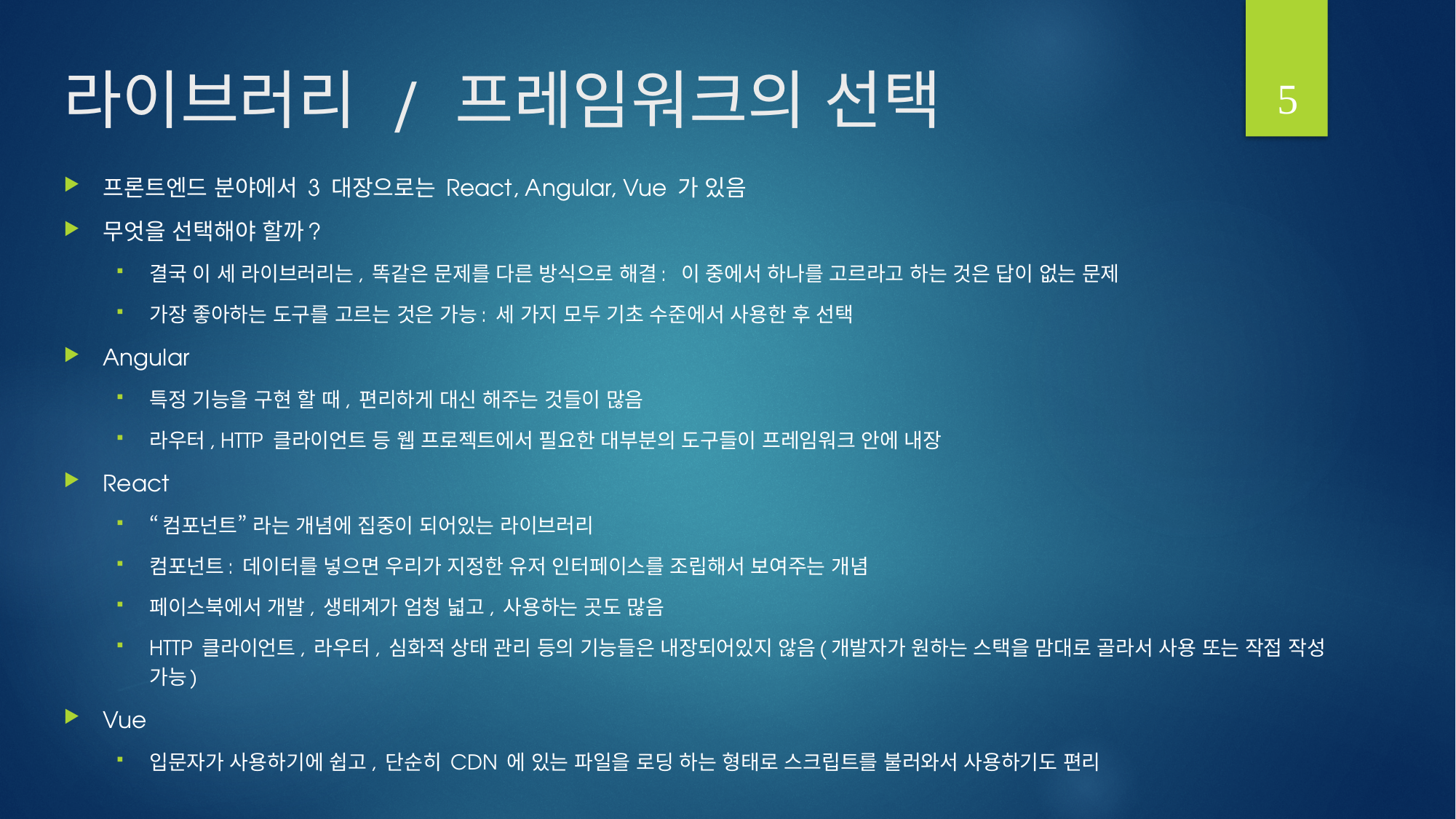

5
# 라이브러리 / 프레임워크의 선택
프론트엔드 분야에서 3 대장으로는 React, Angular, Vue 가 있음
무엇을 선택해야 할까?
결국 이 세 라이브러리는, 똑같은 문제를 다른 방식으로 해결:  이 중에서 하나를 고르라고 하는 것은 답이 없는 문제
가장 좋아하는 도구를 고르는 것은 가능: 세 가지 모두 기초 수준에서 사용한 후 선택
Angular
특정 기능을 구현 할 때, 편리하게 대신 해주는 것들이 많음
라우터, HTTP 클라이언트 등 웹 프로젝트에서 필요한 대부분의 도구들이 프레임워크 안에 내장
React
“컴포넌트” 라는 개념에 집중이 되어있는 라이브러리
컴포넌트: 데이터를 넣으면 우리가 지정한 유저 인터페이스를 조립해서 보여주는 개념
페이스북에서 개발, 생태계가 엄청 넓고, 사용하는 곳도 많음
HTTP 클라이언트, 라우터, 심화적 상태 관리 등의 기능들은 내장되어있지 않음(개발자가 원하는 스택을 맘대로 골라서 사용 또는 작접 작성 가능)
Vue
입문자가 사용하기에 쉽고, 단순히 CDN 에 있는 파일을 로딩 하는 형태로 스크립트를 불러와서 사용하기도 편리